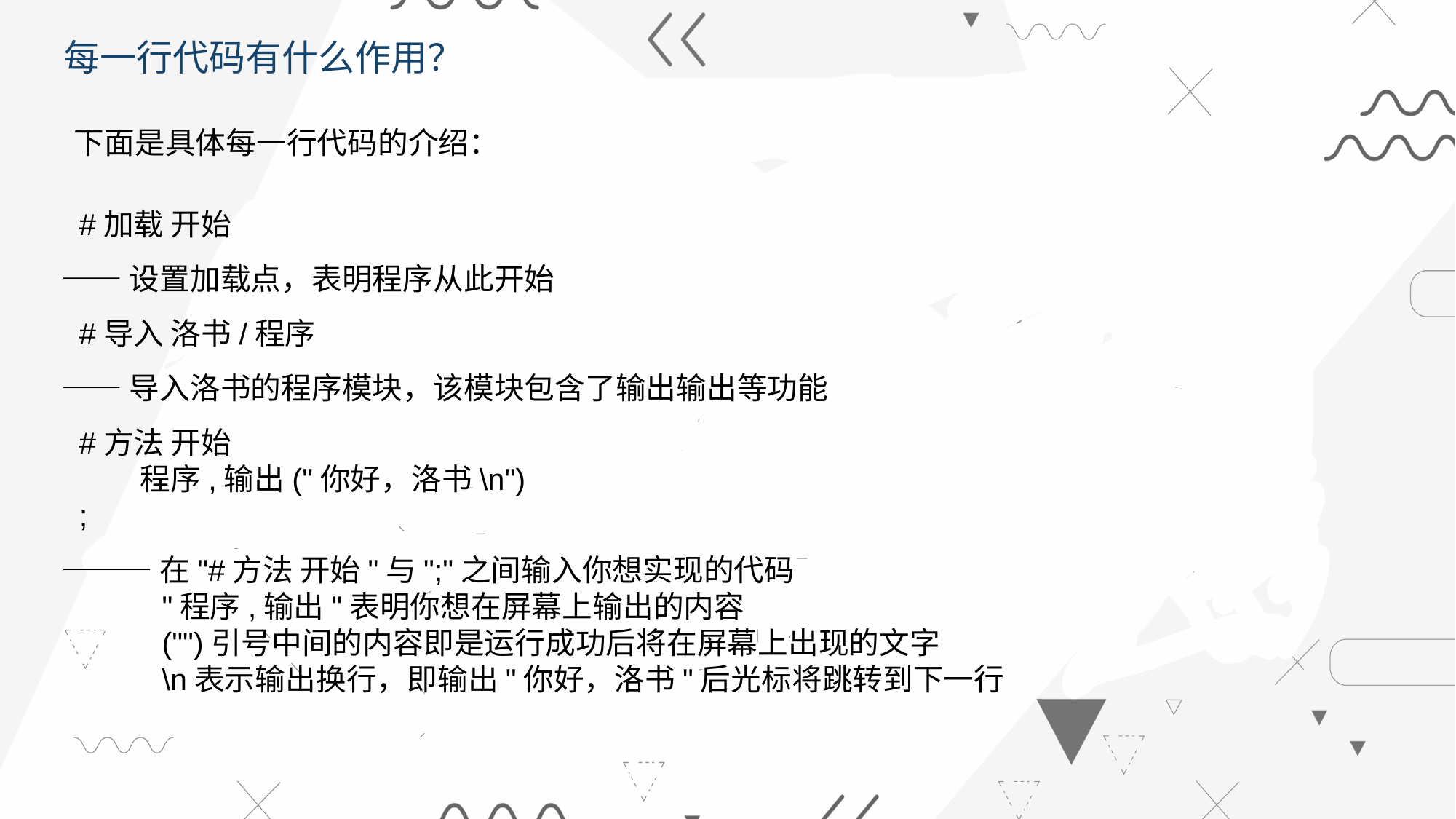

每一行代码有什么作用？
下面是具体每一行代码的介绍：
#加载 开始

#导入 洛书/程序

#方法 开始
        程序,输出("你好，洛书\n")
;

——设置加载点，表明程序从此开始

——导入洛书的程序模块，该模块包含了输出输出等功能

———在"#方法 开始"与";"之间输入你想实现的代码
            "程序,输出"表明你想在屏幕上输出的内容
            ("")引号中间的内容即是运行成功后将在屏幕上出现的文字
            \n表示输出换行，即输出"你好，洛书"后光标将跳转到下一行